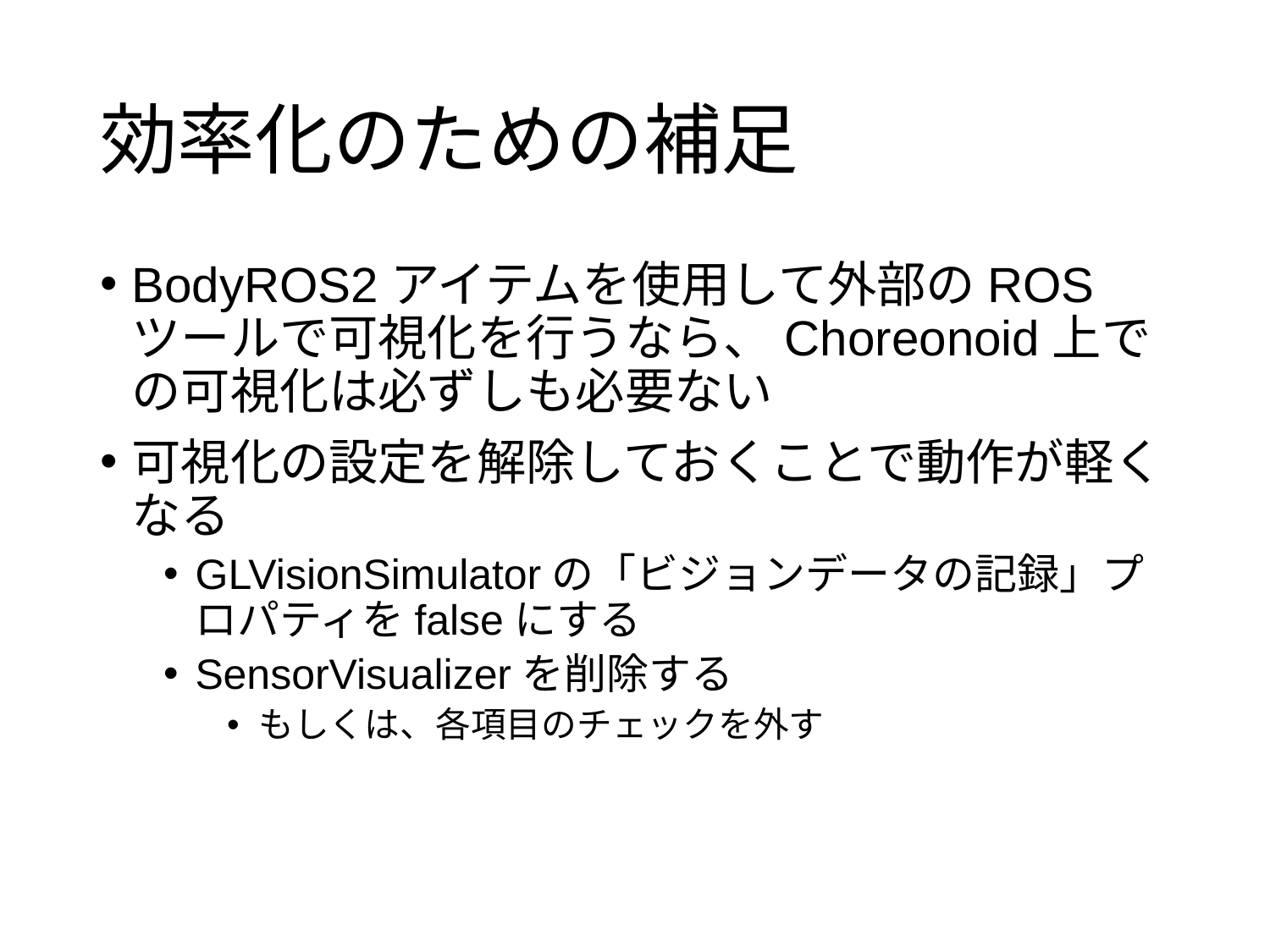

# 効率化のための補足
BodyROS2アイテムを使用して外部のROSツールで可視化を行うなら、Choreonoid上での可視化は必ずしも必要ない
可視化の設定を解除しておくことで動作が軽くなる
GLVisionSimulatorの「ビジョンデータの記録」プロパティをfalseにする
SensorVisualizerを削除する
もしくは、各項目のチェックを外す